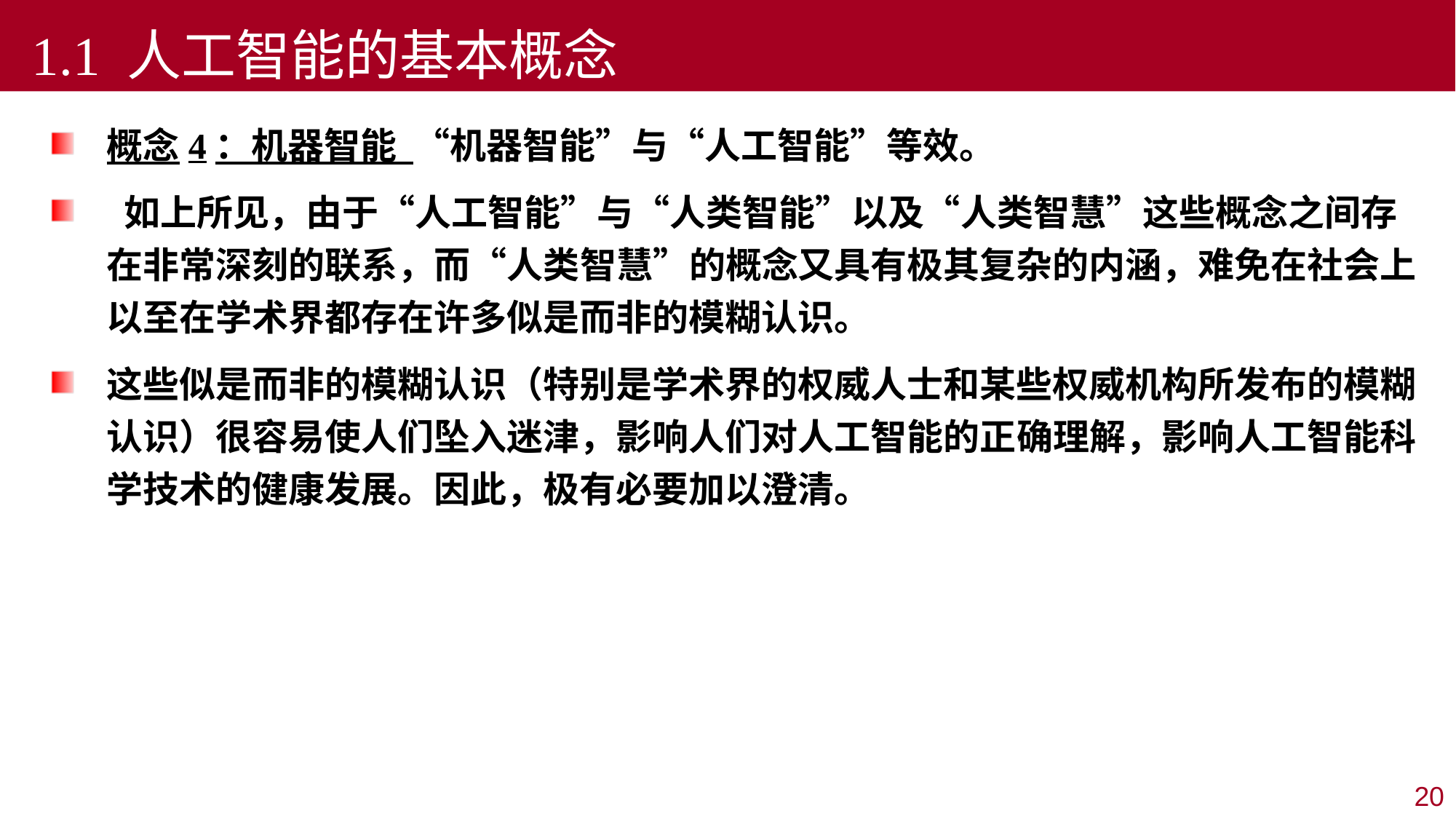

1.1 人工智能的基本概念
概念4：机器智能  “机器智能”与“人工智能”等效。
 如上所见，由于“人工智能”与“人类智能”以及“人类智慧”这些概念之间存在非常深刻的联系，而“人类智慧”的概念又具有极其复杂的内涵，难免在社会上以至在学术界都存在许多似是而非的模糊认识。
这些似是而非的模糊认识（特别是学术界的权威人士和某些权威机构所发布的模糊认识）很容易使人们坠入迷津，影响人们对人工智能的正确理解，影响人工智能科学技术的健康发展。因此，极有必要加以澄清。

20